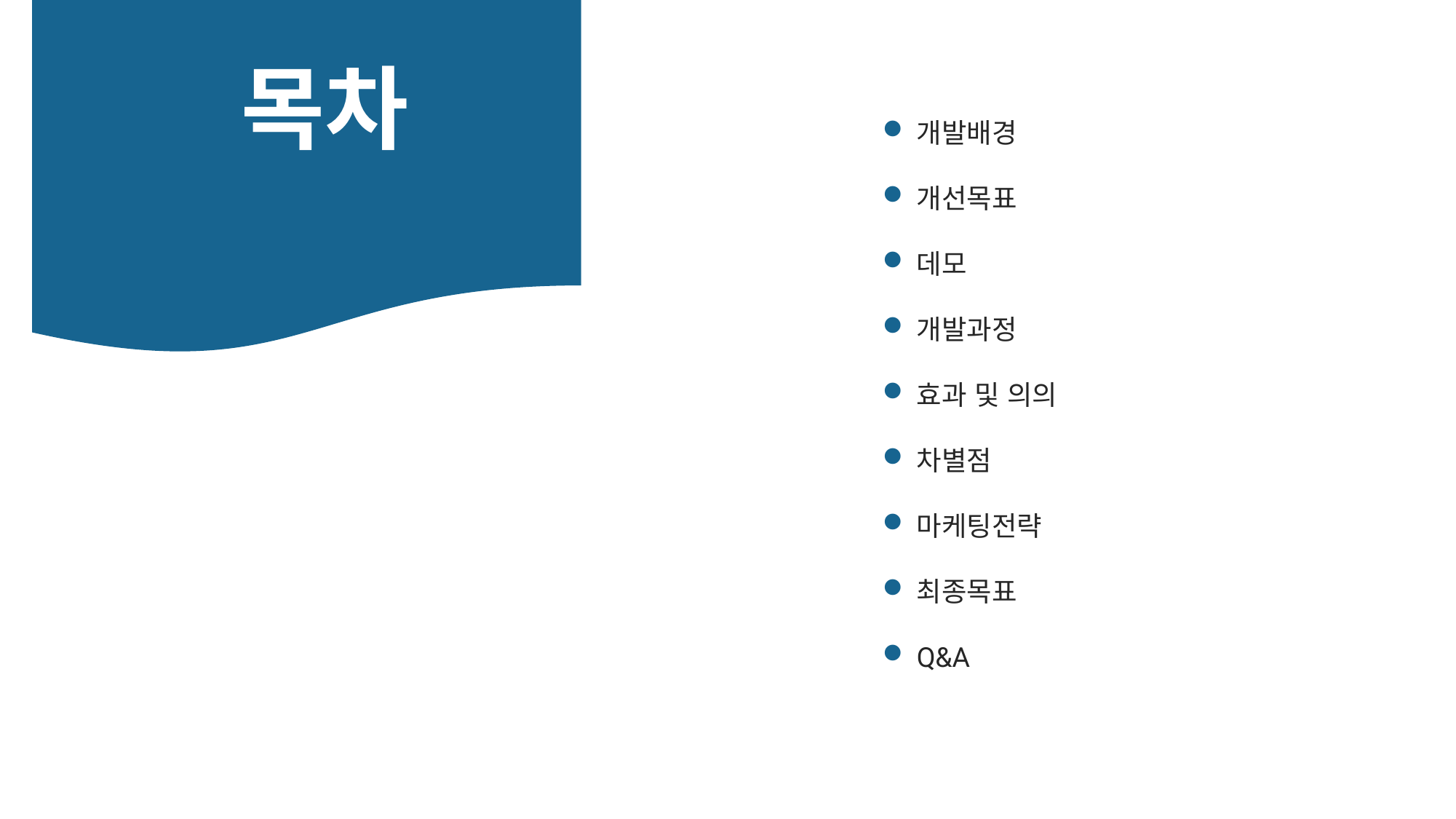

목차
개발배경
개선목표
데모
개발과정
효과 및 의의
차별점
마케팅전략
최종목표
Q&A